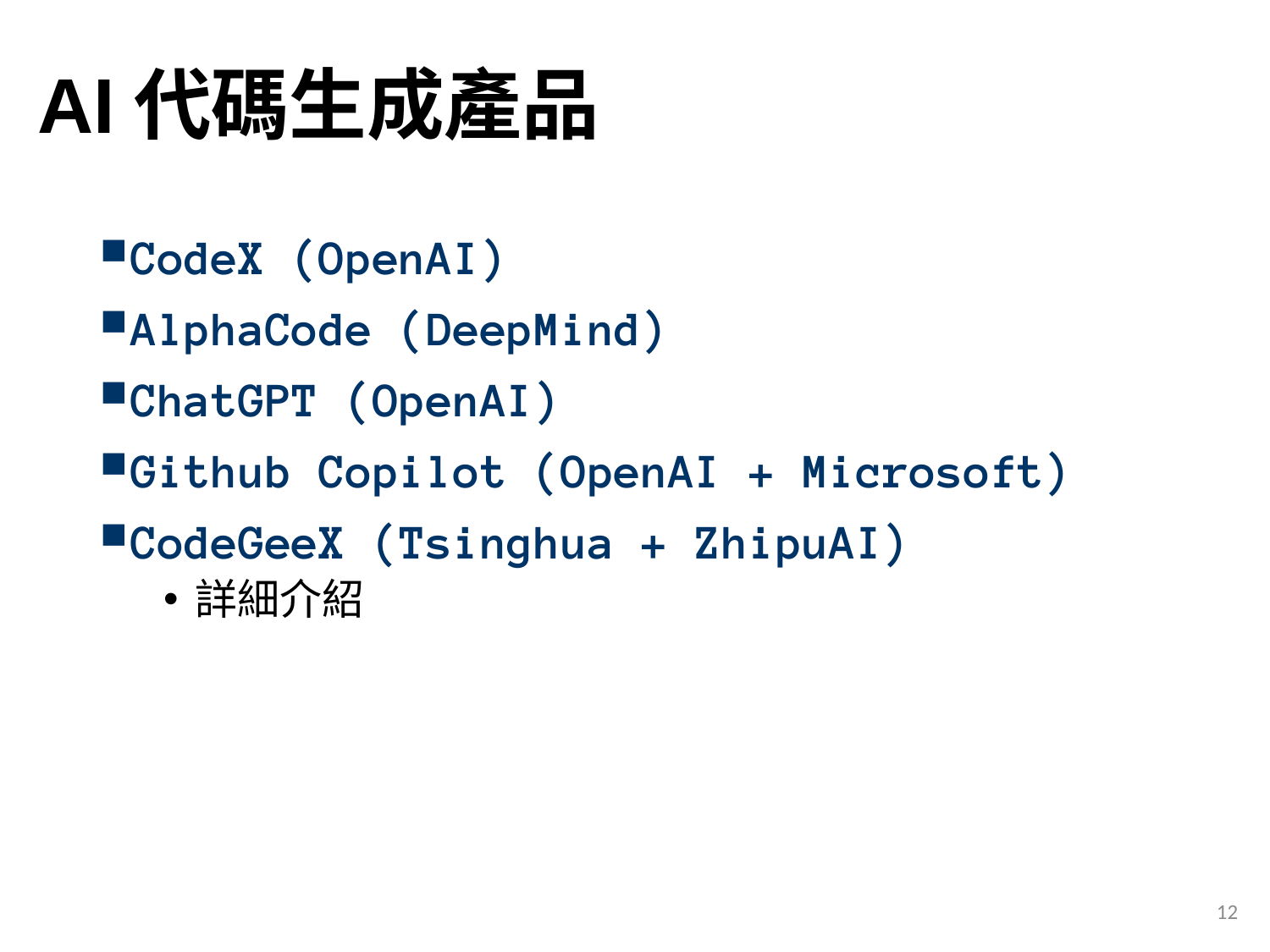

# AI代碼生成產品
CodeX (OpenAI)
AlphaCode (DeepMind)
ChatGPT (OpenAI)
Github Copilot (OpenAI + Microsoft)
CodeGeeX (Tsinghua + ZhipuAI)
詳細介紹
12